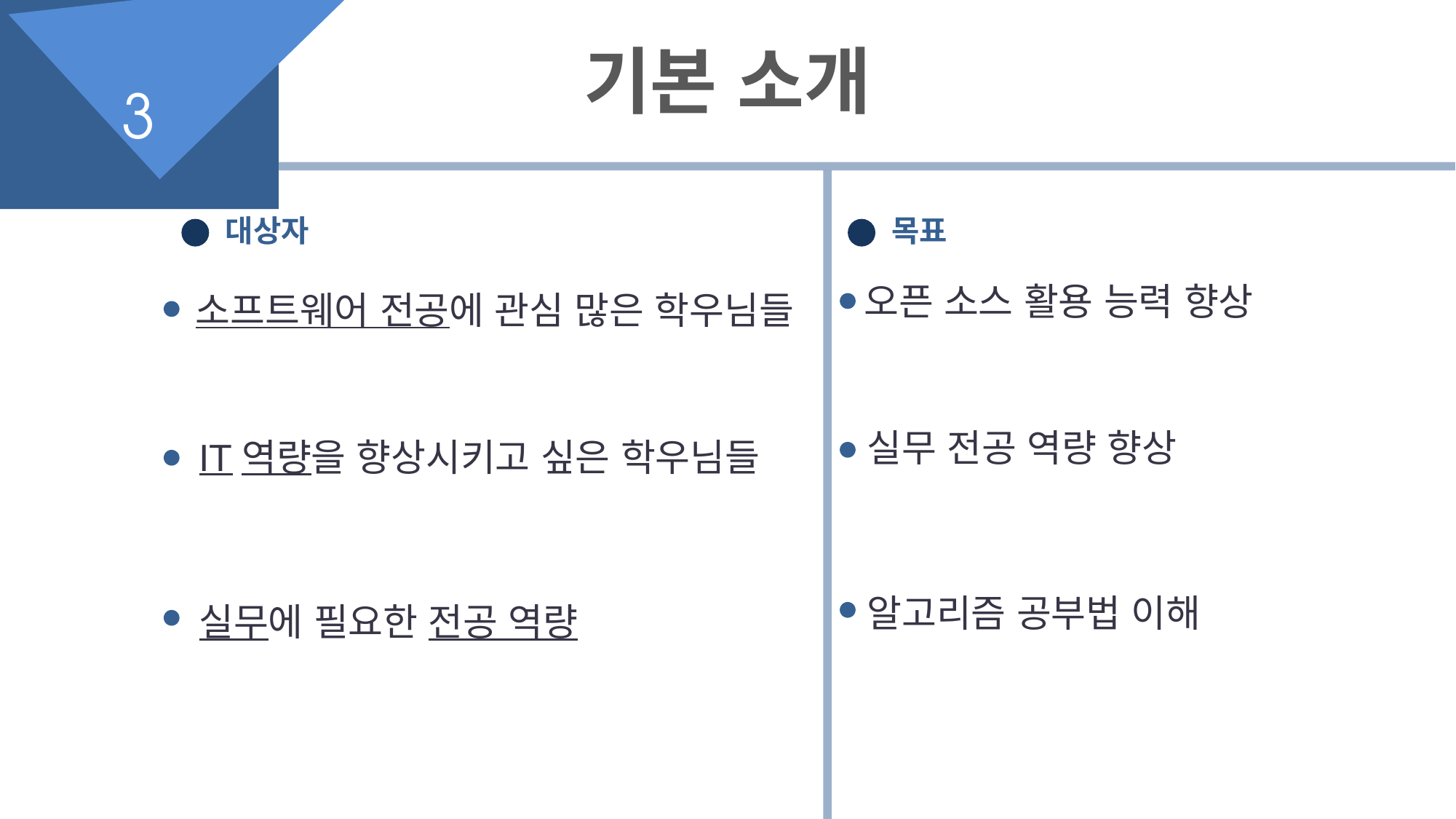

기본 소개

3

대상자

목표

오픈 소스 활용 능력 향상
소프트웨어 전공에 관심 많은 학우님들

실무 전공 역량 향상
IT역량을 향상시키고 싶은 학우님들

알고리즘 공부법 이해
실무에 필요한 전공 역량